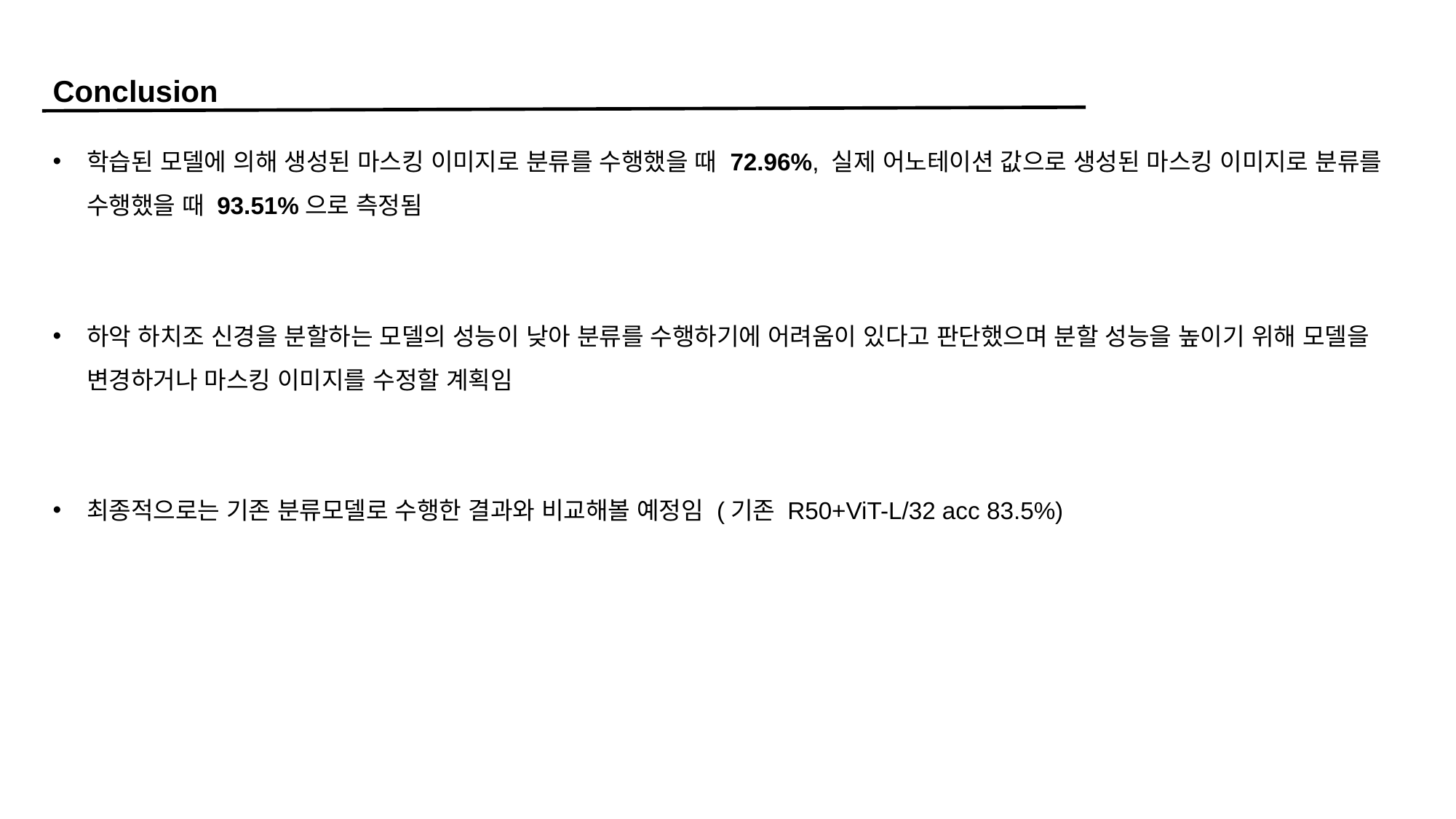

Conclusion
학습된 모델에 의해 생성된 마스킹 이미지로 분류를 수행했을 때 72.96%, 실제 어노테이션 값으로 생성된 마스킹 이미지로 분류를 수행했을 때 93.51%으로 측정됨

하악 하치조 신경을 분할하는 모델의 성능이 낮아 분류를 수행하기에 어려움이 있다고 판단했으며 분할 성능을 높이기 위해 모델을 변경하거나 마스킹 이미지를 수정할 계획임

최종적으로는 기존 분류모델로 수행한 결과와 비교해볼 예정임 (기존 R50+ViT-L/32 acc 83.5%)